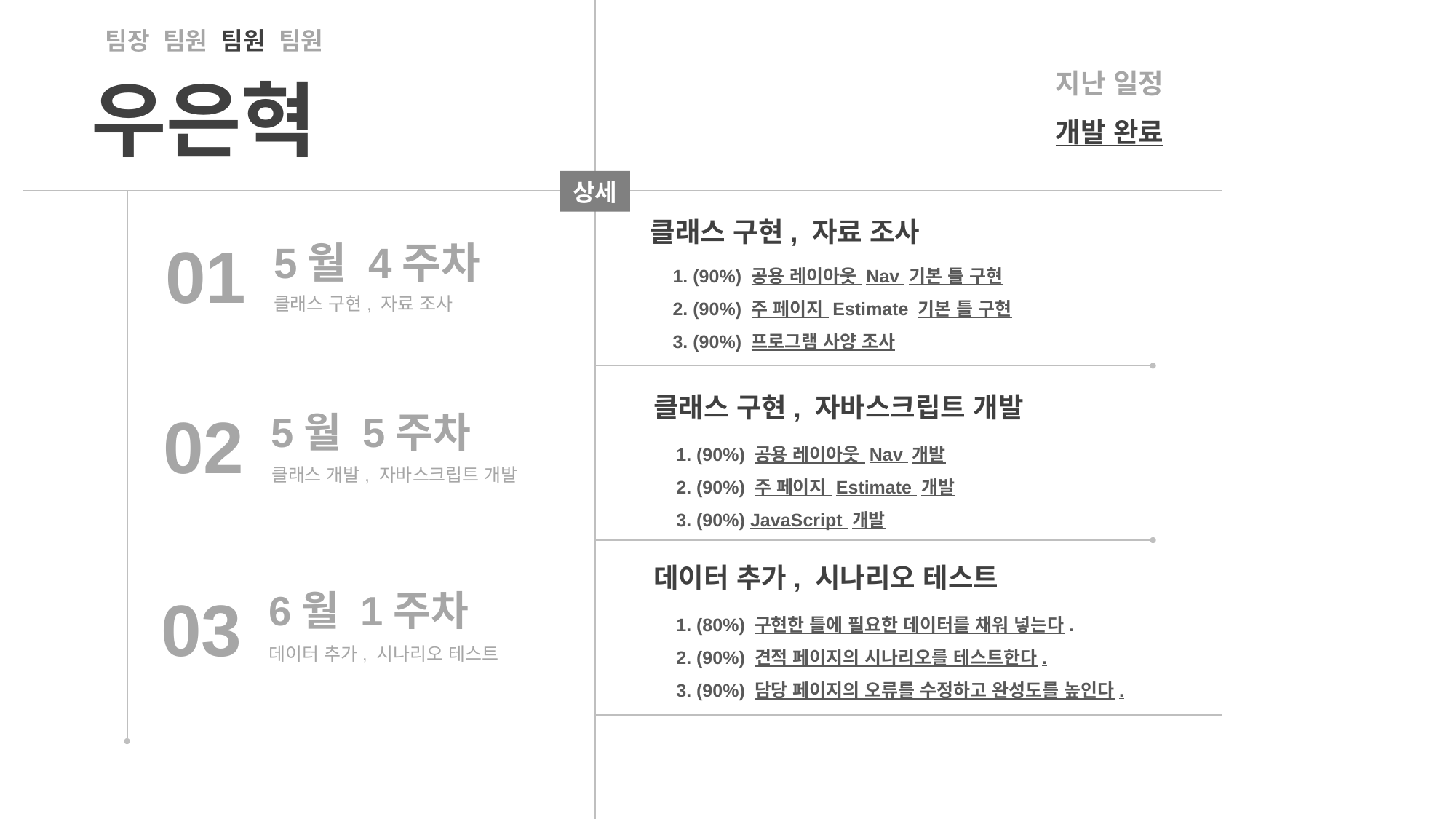

팀장  팀원  팀원  팀원
지난 일정
개발 완료
우은혁
상세
클래스 구현, 자료 조사
01
5월 4주차
클래스 구현, 자료 조사
1. (90%) 공용 레이아웃 Nav 기본 틀 구현
2. (90%) 주 페이지 Estimate 기본 틀 구현
3. (90%) 프로그램 사양 조사
클래스 구현, 자바스크립트 개발
02
5월 5주차
클래스 개발, 자바스크립트 개발
1. (90%) 공용 레이아웃 Nav 개발
2. (90%) 주 페이지 Estimate 개발
3. (90%) JavaScript 개발
데이터 추가, 시나리오 테스트
03
6월 1주차
데이터 추가, 시나리오 테스트
1. (80%) 구현한 틀에 필요한 데이터를 채워 넣는다.
2. (90%) 견적 페이지의 시나리오를 테스트한다.
3. (90%) 담당 페이지의 오류를 수정하고 완성도를 높인다.